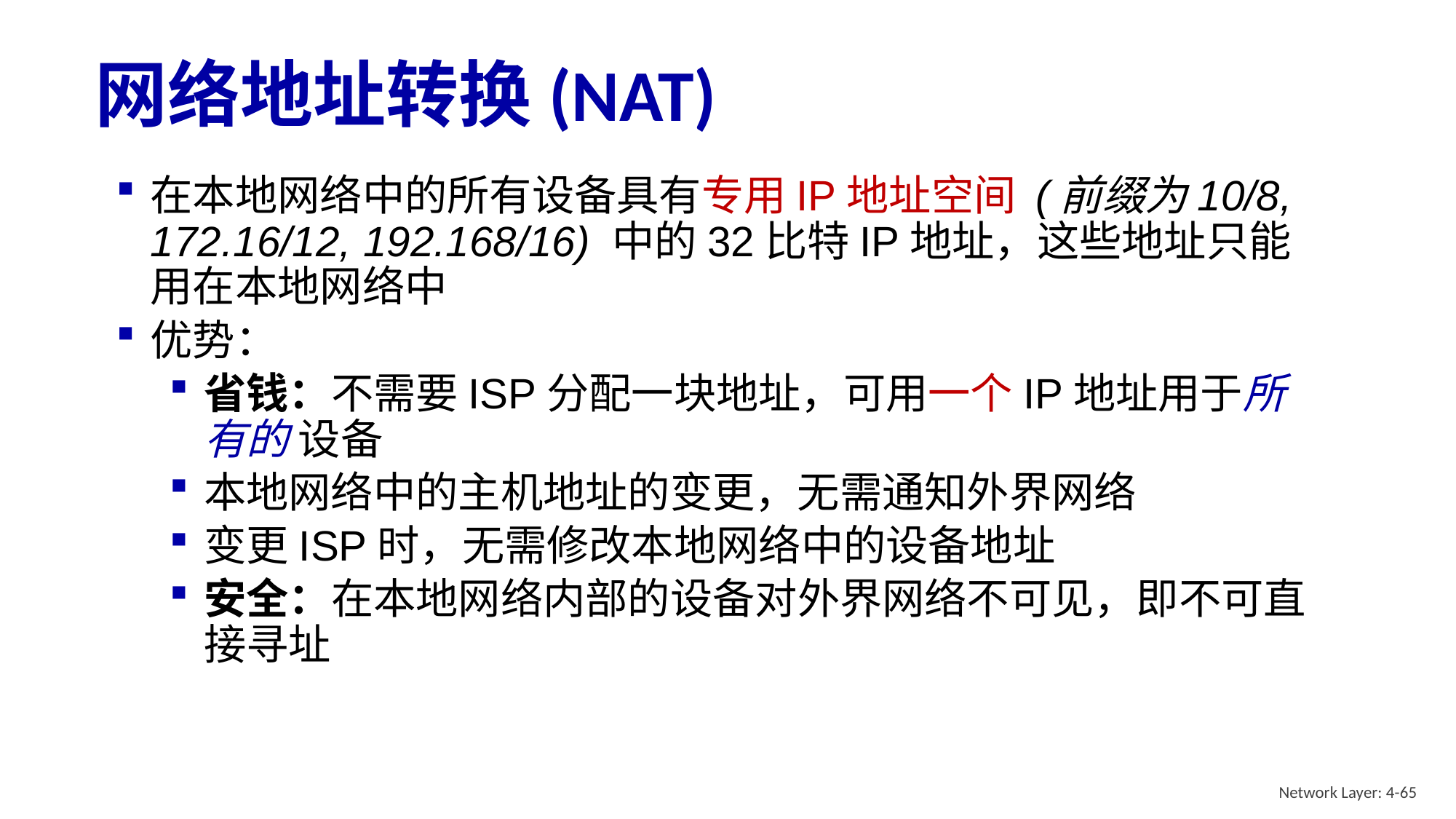

# 网络地址转换(NAT)
在本地网络中的所有设备具有专用IP地址空间 (前缀为10/8, 172.16/12, 192.168/16) 中的32比特IP地址，这些地址只能用在本地网络中
优势：
省钱：不需要ISP分配一块地址，可用一个IP地址用于所有的 设备
本地网络中的主机地址的变更，无需通知外界网络
变更ISP时，无需修改本地网络中的设备地址
安全：在本地网络内部的设备对外界网络不可见，即不可直接寻址

Network Layer: 4-65